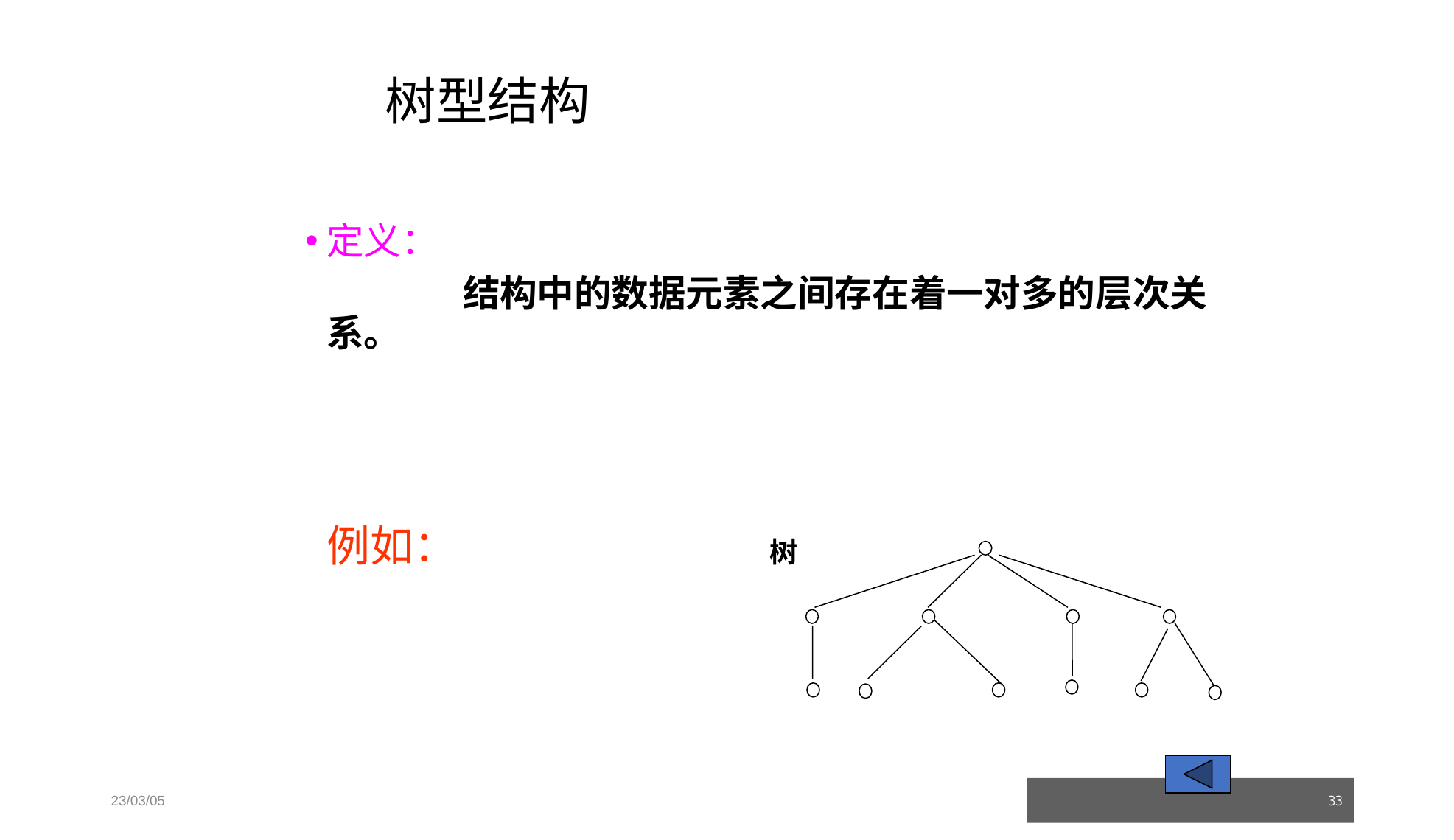

# 树型结构
定义：
		  结构中的数据元素之间存在着一对多的层次关系。
例如：
       树

23/03/05
33